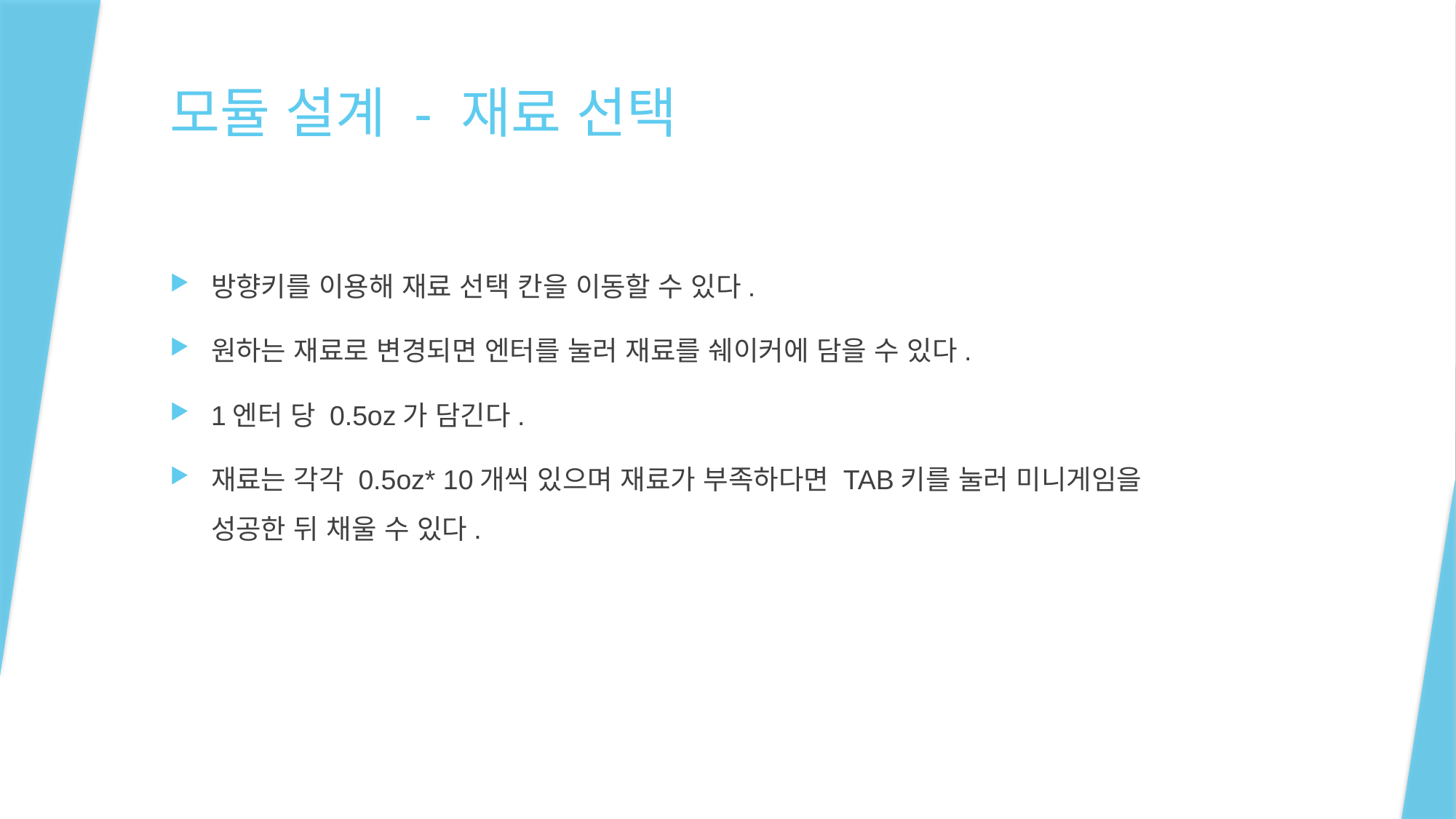

# 모듈 설계 - 재료 선택
방향키를 이용해 재료 선택 칸을 이동할 수 있다.
원하는 재료로 변경되면 엔터를 눌러 재료를 쉐이커에 담을 수 있다.
1엔터 당 0.5oz가 담긴다.
재료는 각각 0.5oz* 10개씩 있으며 재료가 부족하다면 TAB키를 눌러 미니게임을 성공한 뒤 채울 수 있다.